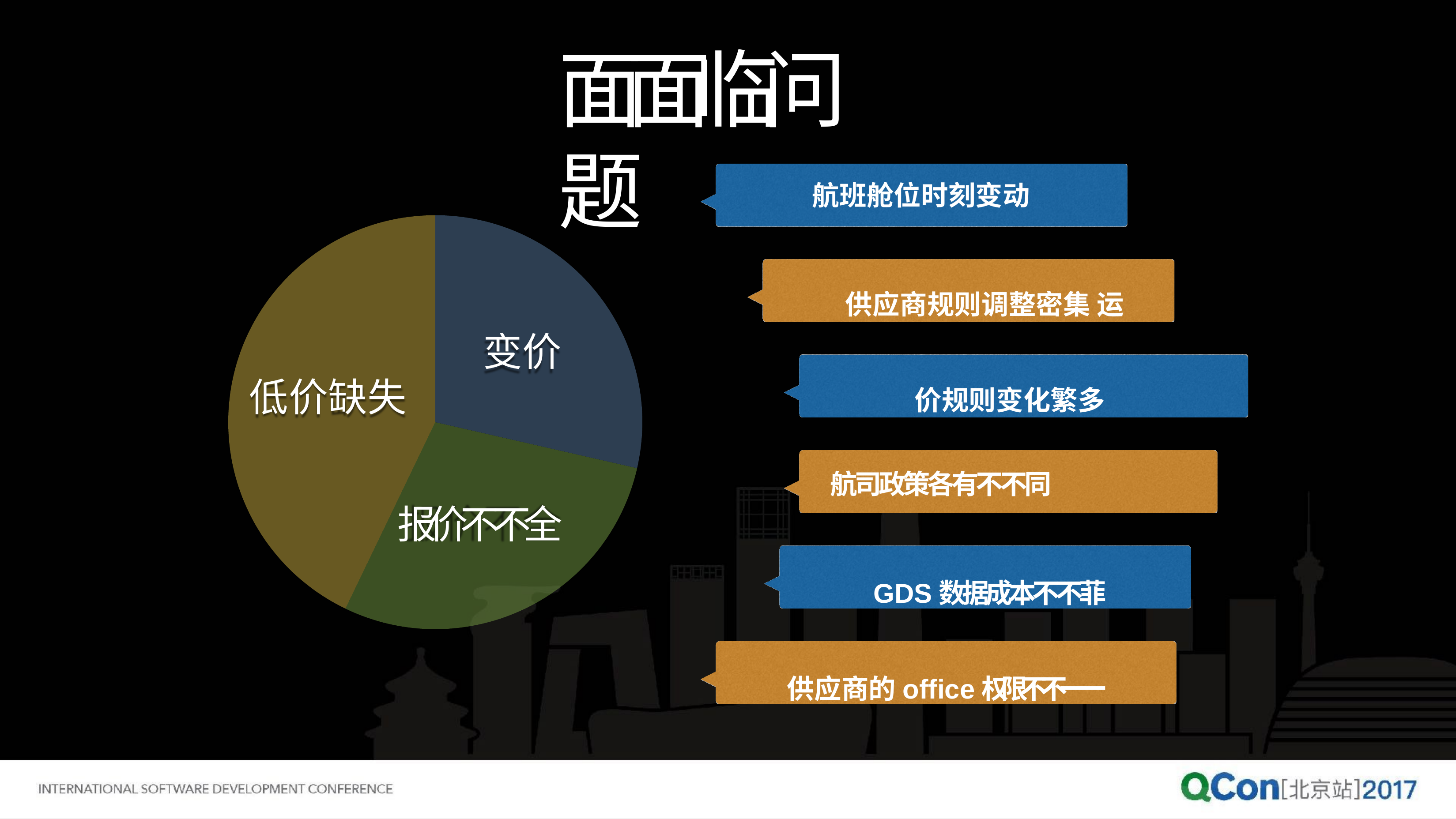

# ⾯面临问题

航班舱位时刻变动
供应商规则调整密集 运价规则变化繁多

航司政策各有不不同
GDS数据成本不不菲 供应商的office权限不不⼀一致

变价
低价缺失

报价不不全